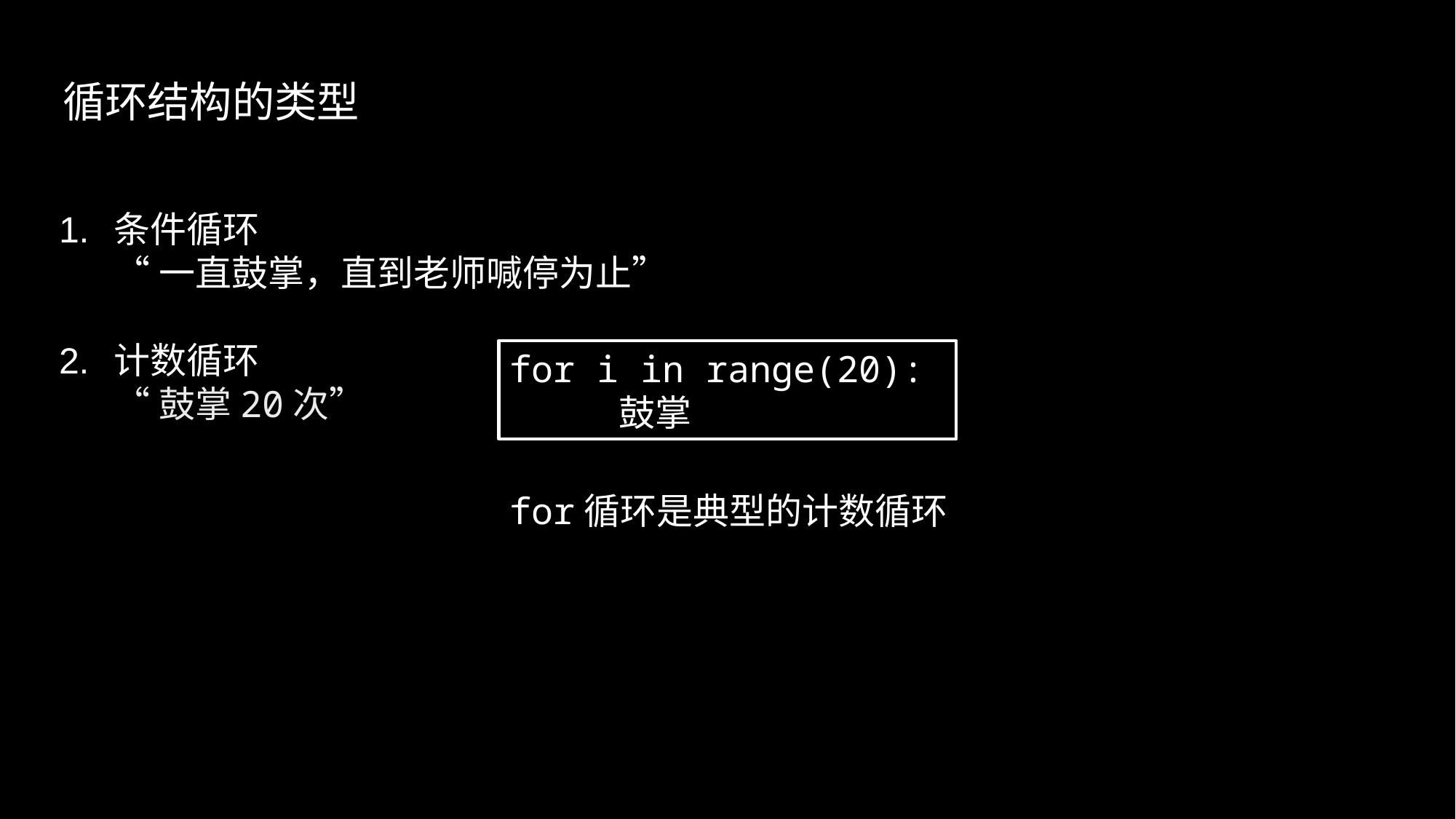

循环结构的类型
条件循环
“一直鼓掌，直到老师喊停为止”

计数循环
“鼓掌20次”

for i in range(20):
	鼓掌

for循环是典型的计数循环